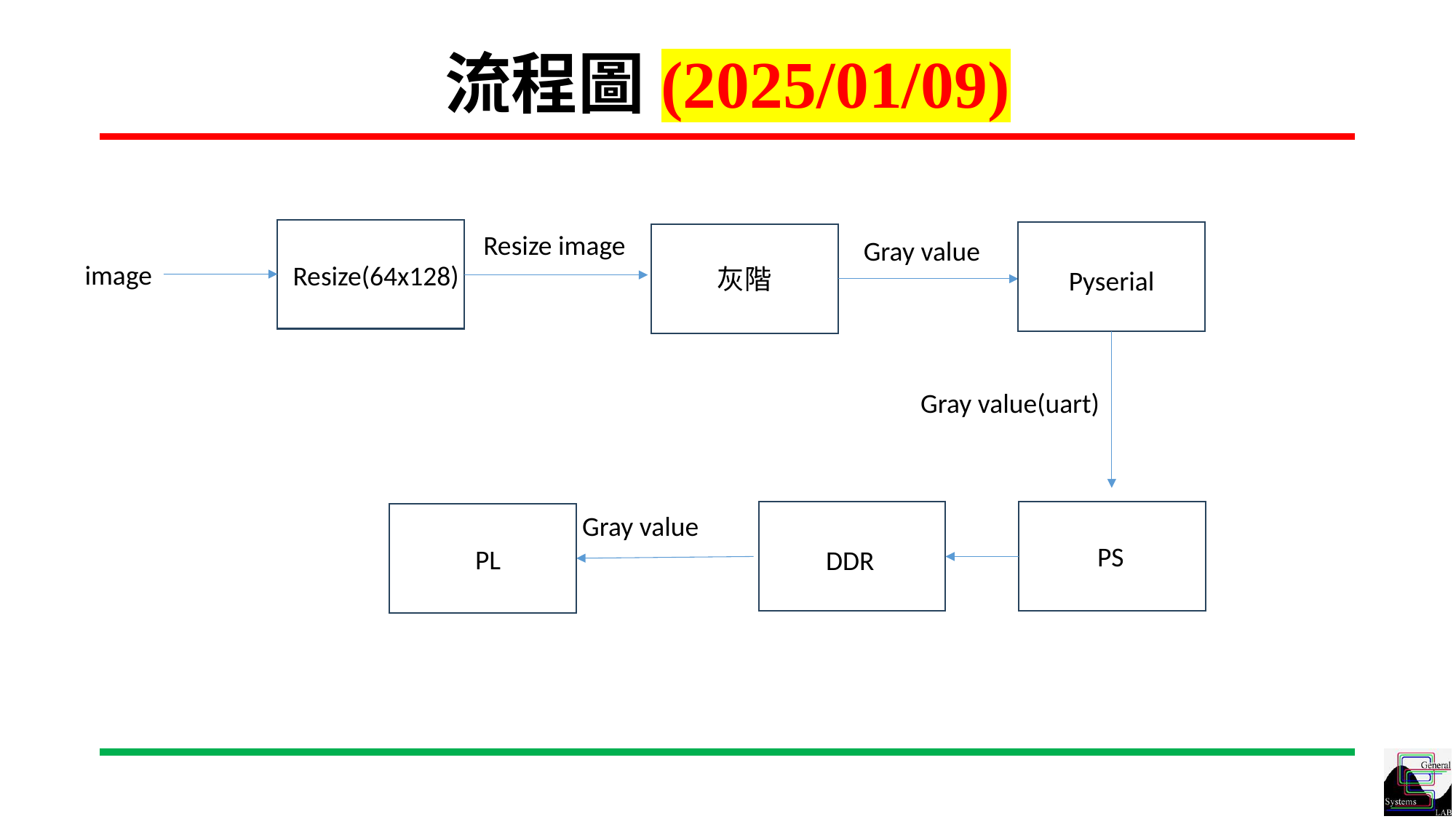

# 流程圖(2025/01/09)

Resize image

Gray value
image
Resize(64x128)
灰階
Pyserial
Gray value(uart)

Gray value
PS
PL
DDR